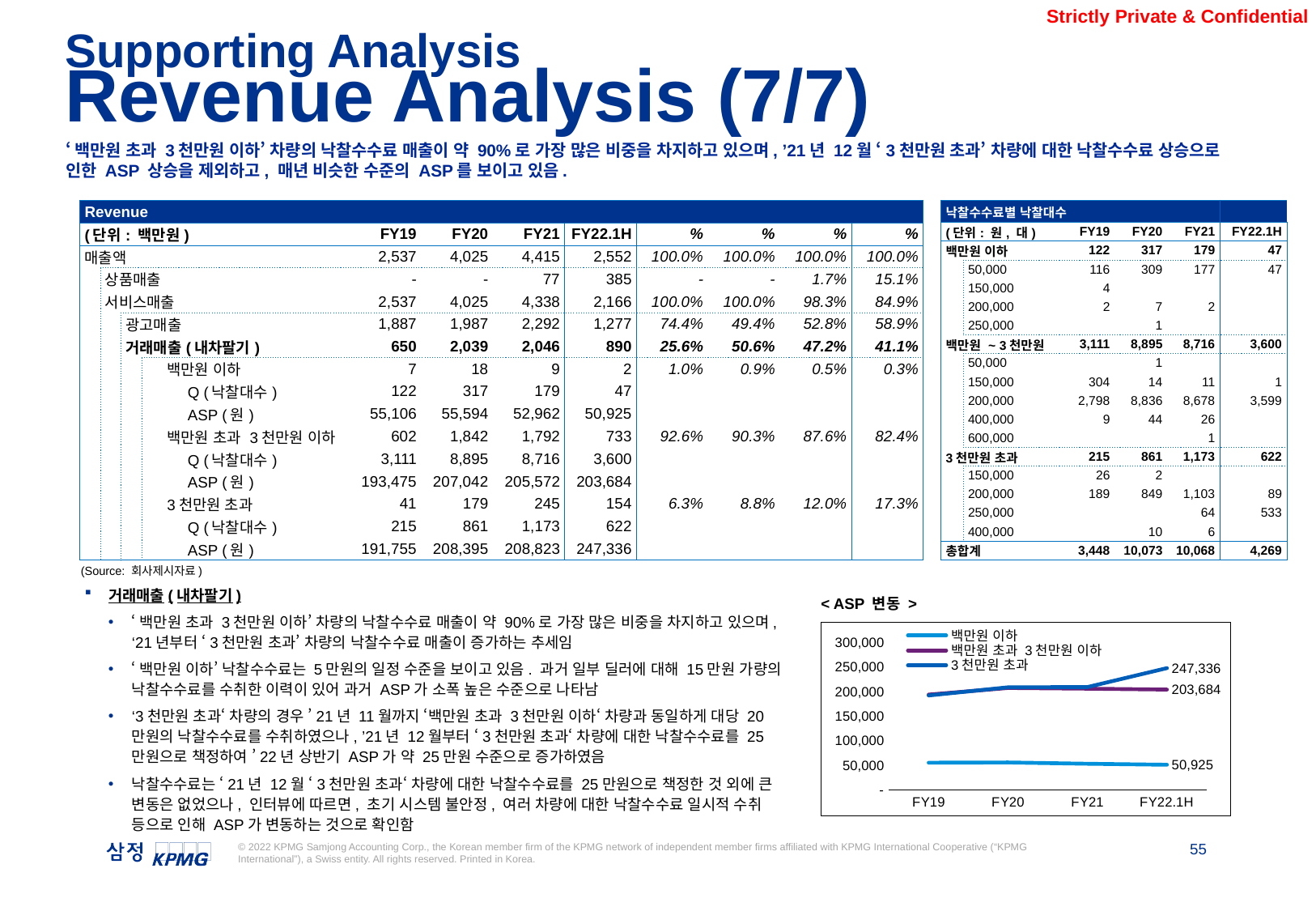

Supporting Analysis
Revenue Analysis (7/7)
‘백만원 초과 3천만원 이하’ 차량의 낙찰수수료 매출이 약 90%로 가장 많은 비중을 차지하고 있으며, ’21년 12월 ‘3천만원 초과’ 차량에 대한 낙찰수수료 상승으로 인한 ASP 상승을 제외하고, 매년 비슷한 수준의 ASP를 보이고 있음.
| Revenue |  |  |  |  |  |  |  |  |  |  |  |  |  |
| --- | --- | --- | --- | --- | --- | --- | --- | --- | --- | --- | --- | --- | --- |
| (단위: 백만원) |  |  |  |  |  | FY19 | FY20 | FY21 | FY22.1H | % | % | % | % |
| 매출액 |  |  |  |  |  | 2,537 | 4,025 | 4,415 | 2,552 | 100.0% | 100.0% | 100.0% | 100.0% |
|  | 상품매출 |  |  |  |  | - | - | 77 | 385 | - | - | 1.7% | 15.1% |
|  | 서비스매출 |  |  |  |  | 2,537 | 4,025 | 4,338 | 2,166 | 100.0% | 100.0% | 98.3% | 84.9% |
|  |  | 광고매출 |  |  |  | 1,887 | 1,987 | 2,292 | 1,277 | 74.4% | 49.4% | 52.8% | 58.9% |
|  |  | 거래매출(내차팔기) |  |  |  | 650 | 2,039 | 2,046 | 890 | 25.6% | 50.6% | 47.2% | 41.1% |
|  |  |  |  | 백만원 이하 |  | 7 | 18 | 9 | 2 | 1.0% | 0.9% | 0.5% | 0.3% |
|  |  |  |  |  | Q (낙찰대수) | 122 | 317 | 179 | 47 |  |  |  |  |
|  |  |  |  |  | ASP (원) | 55,106 | 55,594 | 52,962 | 50,925 |  |  |  |  |
|  |  |  |  | 백만원 초과 3천만원 이하 |  | 602 | 1,842 | 1,792 | 733 | 92.6% | 90.3% | 87.6% | 82.4% |
|  |  |  |  |  | Q (낙찰대수) | 3,111 | 8,895 | 8,716 | 3,600 |  |  |  |  |
|  |  |  |  |  | ASP (원) | 193,475 | 207,042 | 205,572 | 203,684 |  |  |  |  |
|  |  |  |  | 3천만원 초과 |  | 41 | 179 | 245 | 154 | 6.3% | 8.8% | 12.0% | 17.3% |
|  |  |  |  |  | Q (낙찰대수) | 215 | 861 | 1,173 | 622 |  |  |  |  |
|  |  |  |  |  | ASP (원) | 191,755 | 208,395 | 208,823 | 247,336 |  |  |  |  |
| 낙찰수수료별 낙찰대수 |  |  |  |  |  |
| --- | --- | --- | --- | --- | --- |
| (단위: 원, 대) |  | FY19 | FY20 | FY21 | FY22.1H |
| 백만원 이하 |  | 122 | 317 | 179 | 47 |
|  | 50,000 | 116 | 309 | 177 | 47 |
|  | 150,000 | 4 |  |  |  |
|  | 200,000 | 2 | 7 | 2 |  |
|  | 250,000 |  | 1 |  |  |
| 백만원 ~ 3천만원 |  | 3,111 | 8,895 | 8,716 | 3,600 |
|  | 50,000 |  | 1 |  |  |
|  | 150,000 | 304 | 14 | 11 | 1 |
|  | 200,000 | 2,798 | 8,836 | 8,678 | 3,599 |
|  | 400,000 | 9 | 44 | 26 |  |
|  | 600,000 |  |  | 1 |  |
| 3천만원 초과 |  | 215 | 861 | 1,173 | 622 |
|  | 150,000 | 26 | 2 |  |  |
|  | 200,000 | 189 | 849 | 1,103 | 89 |
|  | 250,000 |  |  | 64 | 533 |
|  | 400,000 |  | 10 | 6 |  |
| 총합계 |  | 3,448 | 10,073 | 10,068 | 4,269 |
(Source: 회사제시자료)
거래매출(내차팔기)
‘백만원 초과 3천만원 이하’ 차량의 낙찰수수료 매출이 약 90%로 가장 많은 비중을 차지하고 있으며, ‘21년부터 ‘3천만원 초과’ 차량의 낙찰수수료 매출이 증가하는 추세임
‘백만원 이하’ 낙찰수수료는 5만원의 일정 수준을 보이고 있음. 과거 일부 딜러에 대해 15만원 가량의 낙찰수수료를 수취한 이력이 있어 과거 ASP가 소폭 높은 수준으로 나타남
‘3천만원 초과‘ 차량의 경우 ’21년 11월까지 ‘백만원 초과 3천만원 이하‘ 차량과 동일하게 대당 20만원의 낙찰수수료를 수취하였으나, ’21년 12월부터 ‘3천만원 초과‘ 차량에 대한 낙찰수수료를 25만원으로 책정하여 ’22년 상반기 ASP가 약 25만원 수준으로 증가하였음
낙찰수수료는 ‘21년 12월 ‘3천만원 초과‘ 차량에 대한 낙찰수수료를 25만원으로 책정한 것 외에 큰 변동은 없었으나, 인터뷰에 따르면, 초기 시스템 불안정, 여러 차량에 대한 낙찰수수료 일시적 수취 등으로 인해 ASP가 변동하는 것으로 확인함
< ASP 변동 >

### Chart

| Category | 백만원 이하 | 백만원 초과 3천만원 이하 | 3천만원 초과 |
|---|---|---|---|
| FY19 | 55105.960050180445 | 193474.67404007987 | 191755.17179157864 |
| FY20 | 55594.00881356668 | 207041.58886594902 | 208394.74487153525 |
| FY21 | 52962.33689556012 | 205572.37488683965 | 208822.99806262137 |
| FY22.1H | 50924.60067555963 | 203684.25697982864 | 247336.36437438207 |